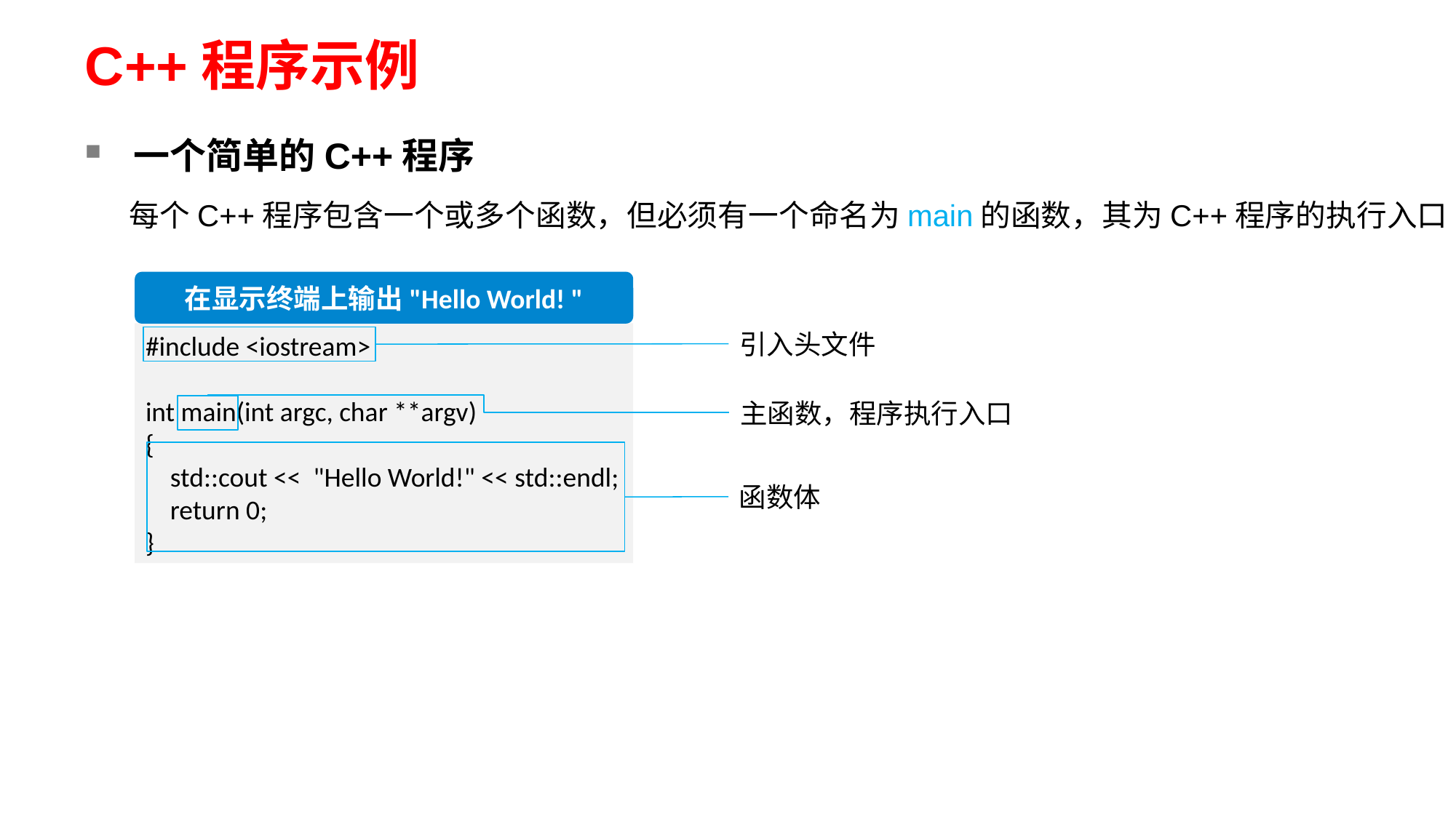

# C++程序示例
一个简单的C++程序
每个C++程序包含一个或多个函数，但必须有一个命名为main的函数，其为C++程序的执行入口
在显示终端上输出"Hello World! "
引入头文件
#include <iostream>

int main(int argc, char **argv)
{
    std::cout <<  "Hello World!" << std::endl;
    return 0;
}

主函数，程序执行入口

函数体